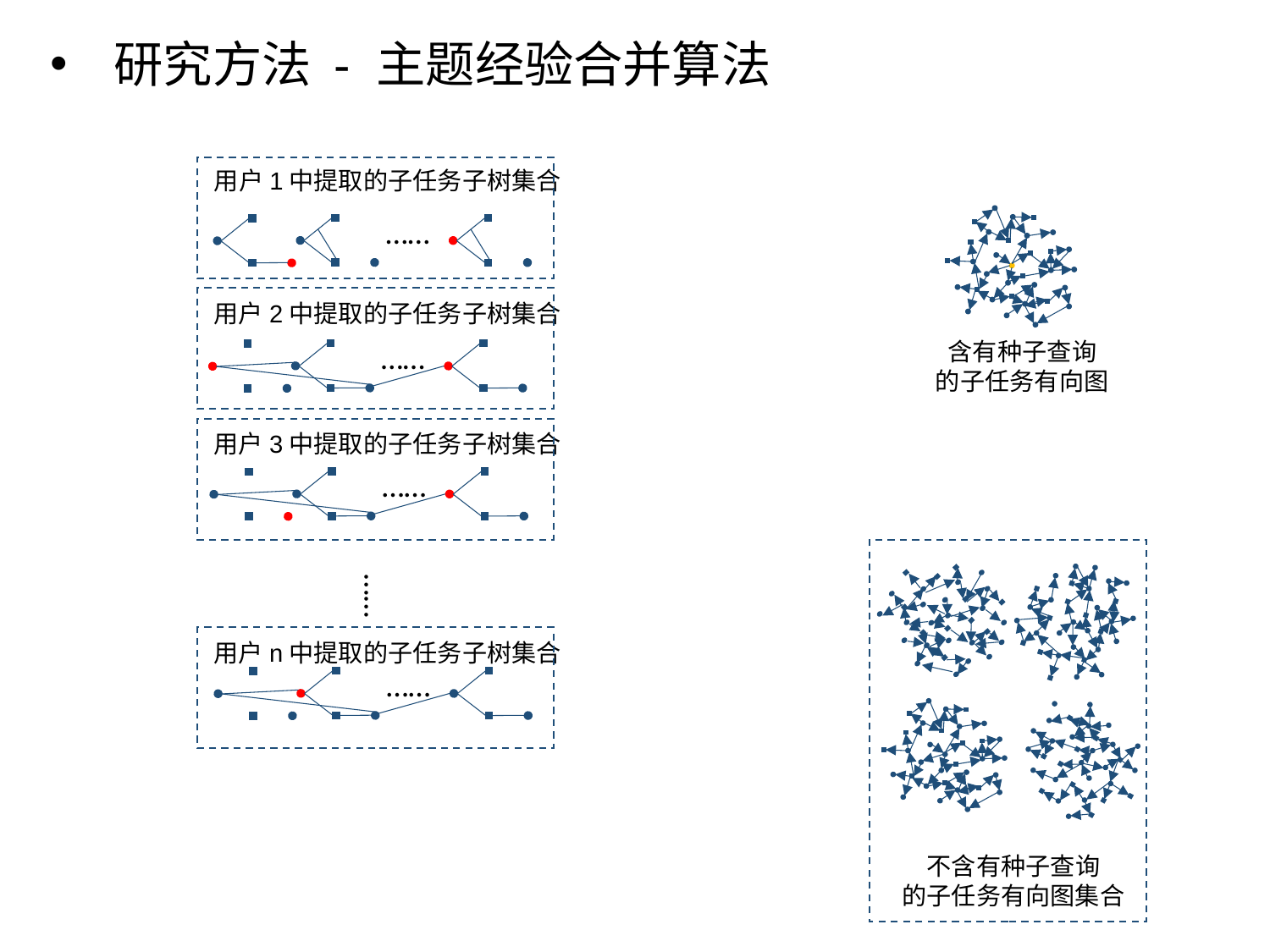

研究方法 - 主题经验合并算法

用户1中提取的子任务子树集合
……

用户2中提取的子任务子树集合
含有种子查询
的子任务有向图
……

用户3中提取的子任务子树集合
……

……

用户n中提取的子任务子树集合
……

不含有种子查询
的子任务有向图集合